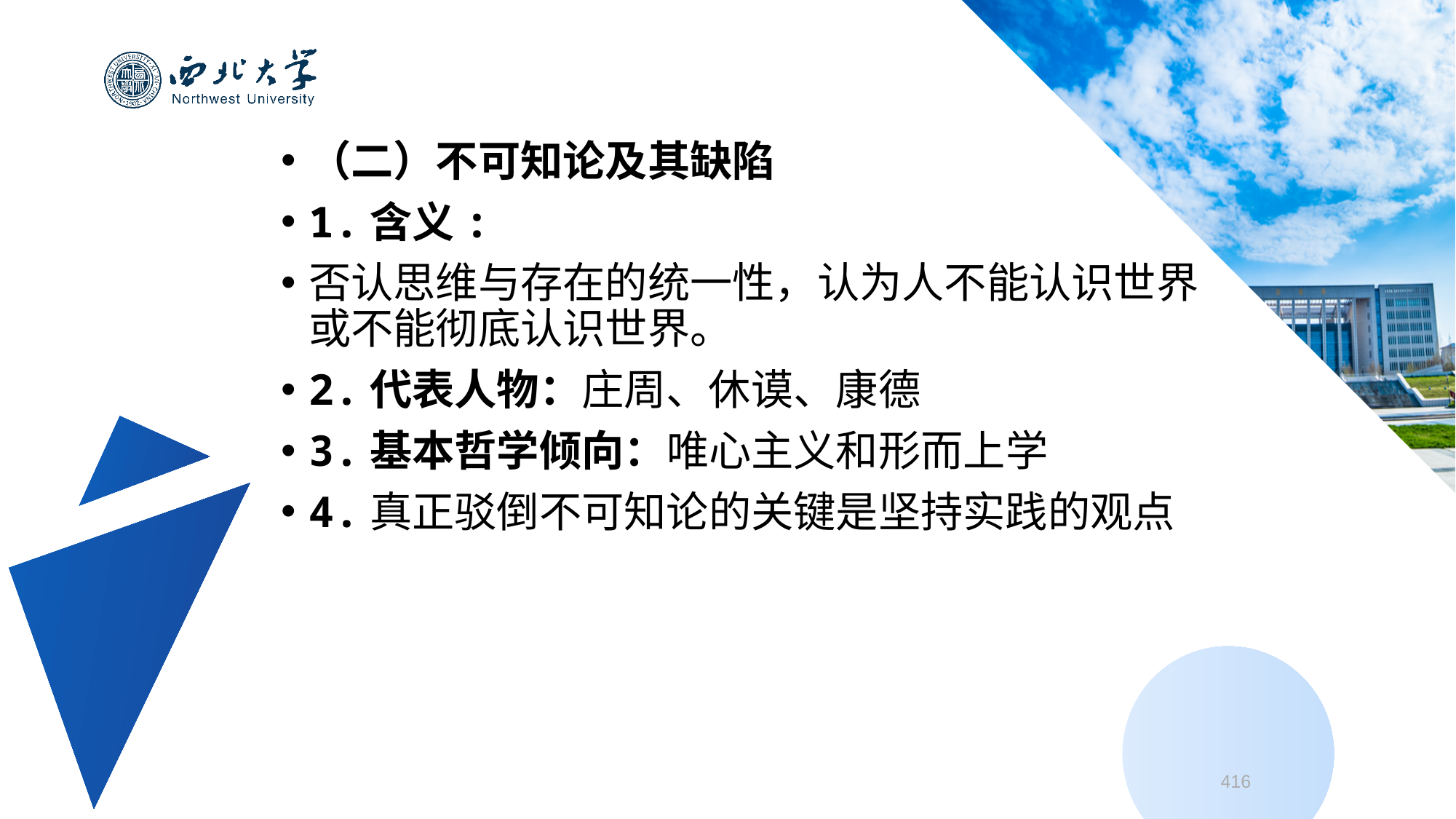

（二）不可知论及其缺陷
1.含义:
否认思维与存在的统一性，认为人不能认识世界或不能彻底认识世界。
2.代表人物：庄周、休谟、康德
3.基本哲学倾向：唯心主义和形而上学
4.真正驳倒不可知论的关键是坚持实践的观点
416